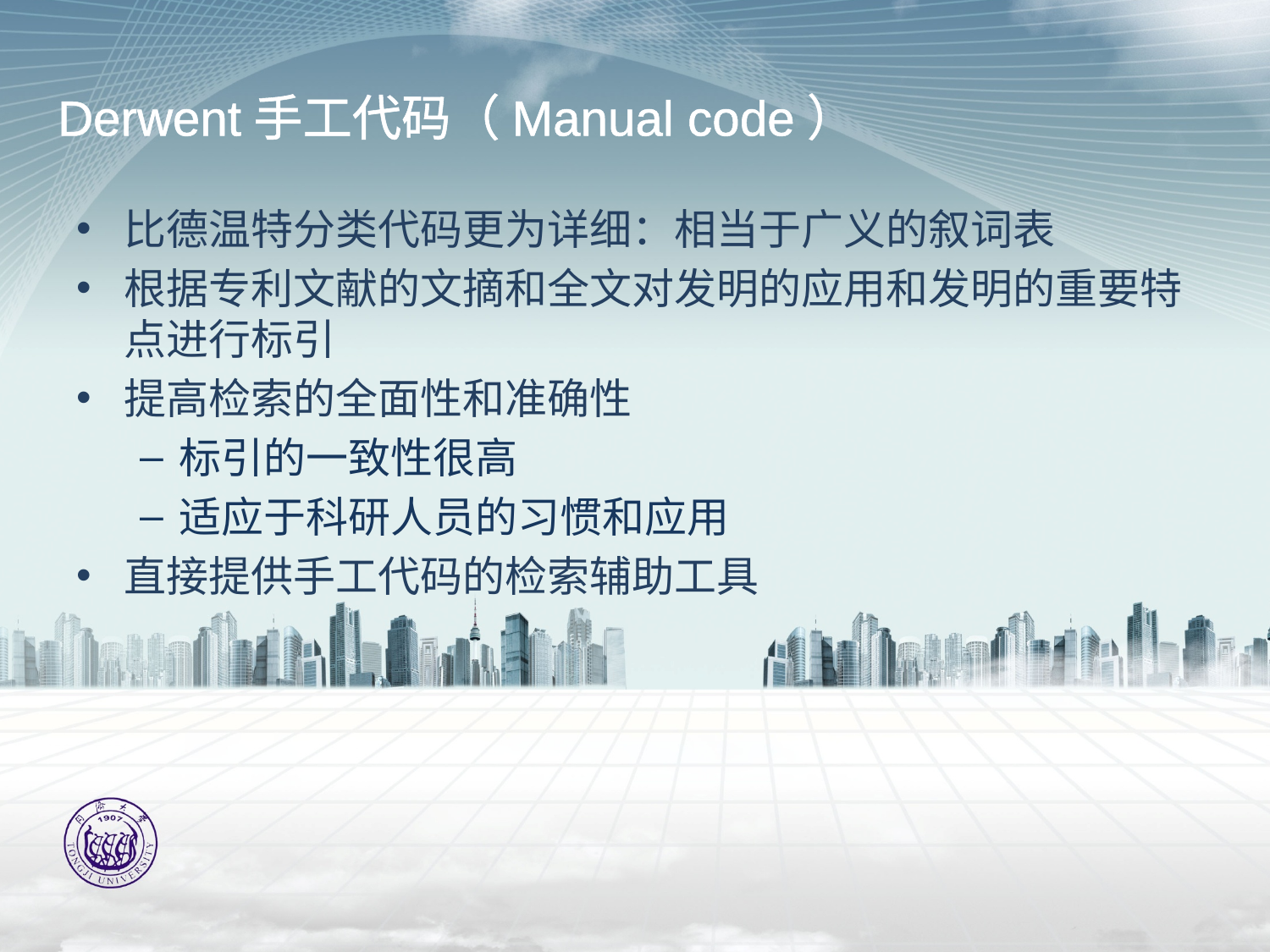

# Derwent手工代码（Manual code）
比德温特分类代码更为详细：相当于广义的叙词表
根据专利文献的文摘和全文对发明的应用和发明的重要特点进行标引
提高检索的全面性和准确性
标引的一致性很高
适应于科研人员的习惯和应用
直接提供手工代码的检索辅助工具